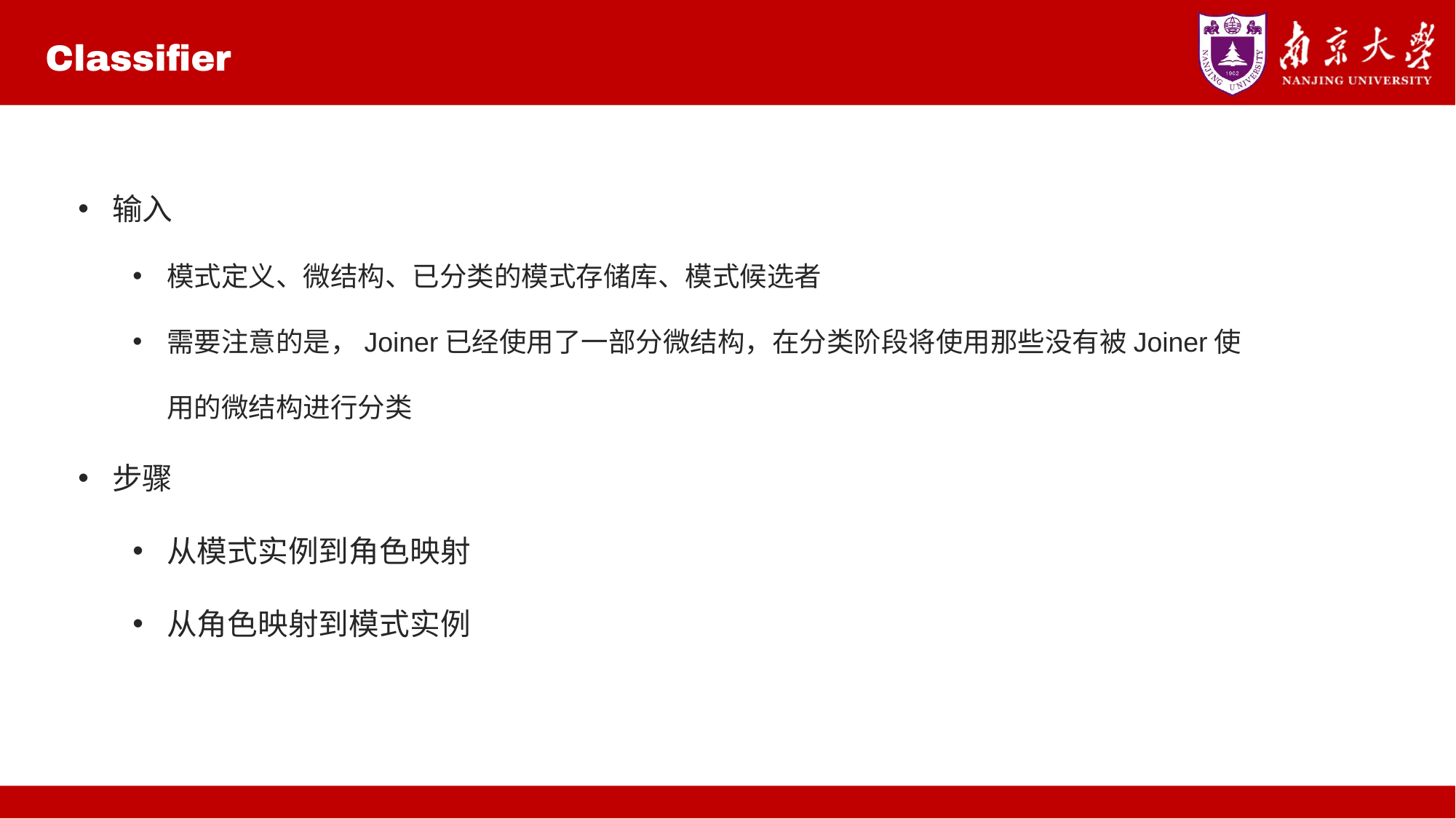

# Classifier
输入
模式定义、微结构、已分类的模式存储库、模式候选者
需要注意的是，Joiner已经使用了一部分微结构，在分类阶段将使用那些没有被Joiner使用的微结构进行分类
步骤
从模式实例到角色映射
从角色映射到模式实例